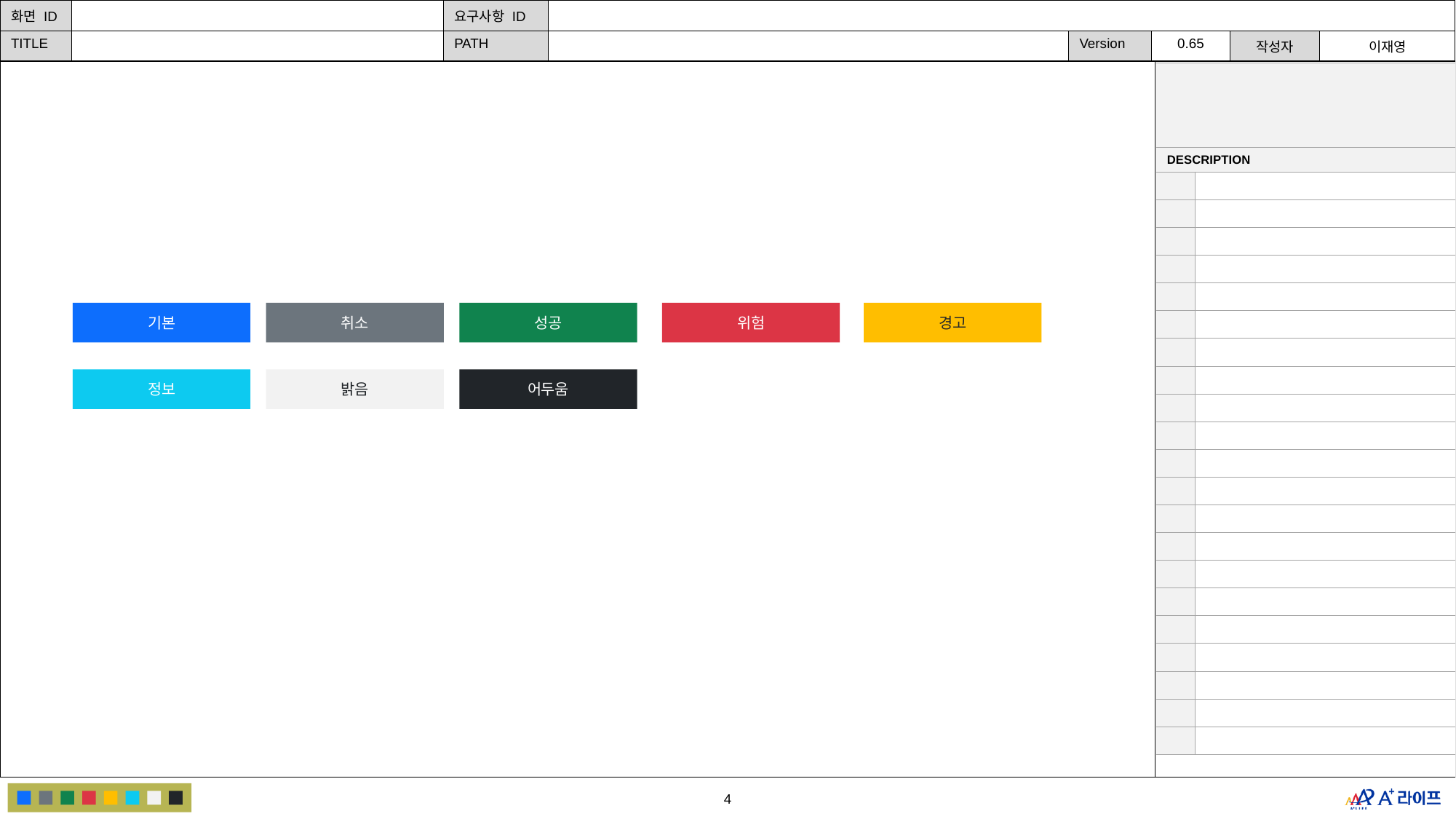

|  |  |
| --- | --- |
| DESCRIPTION |  |
|  |  |
|  |  |
|  |  |
|  |  |
|  |  |
|  |  |
|  |  |
|  |  |
|  |  |
|  |  |
|  |  |
|  |  |
|  |  |
|  |  |
|  |  |
|  |  |
|  |  |
|  |  |
|  |  |
|  |  |
|  |  |
기본
취소
성공
위험
경고
정보
밝음
어두움